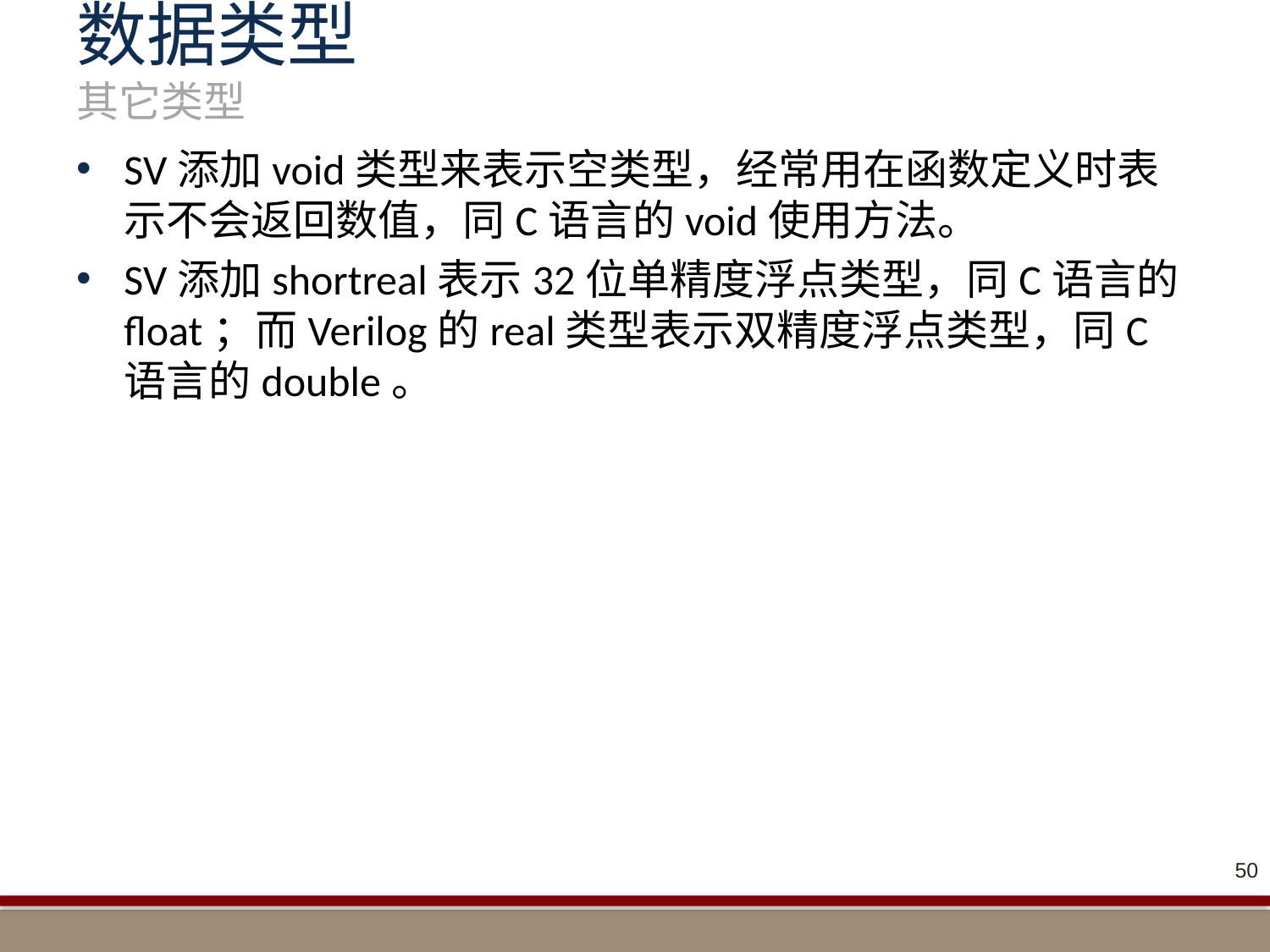

# 数据类型 其它类型
SV添加void类型来表示空类型，经常用在函数定义时表示不会返回数值，同C语言的void使用方法。
SV添加shortreal表示32位单精度浮点类型，同C语言的float；而Verilog的real类型表示双精度浮点类型，同C语言的double。

50